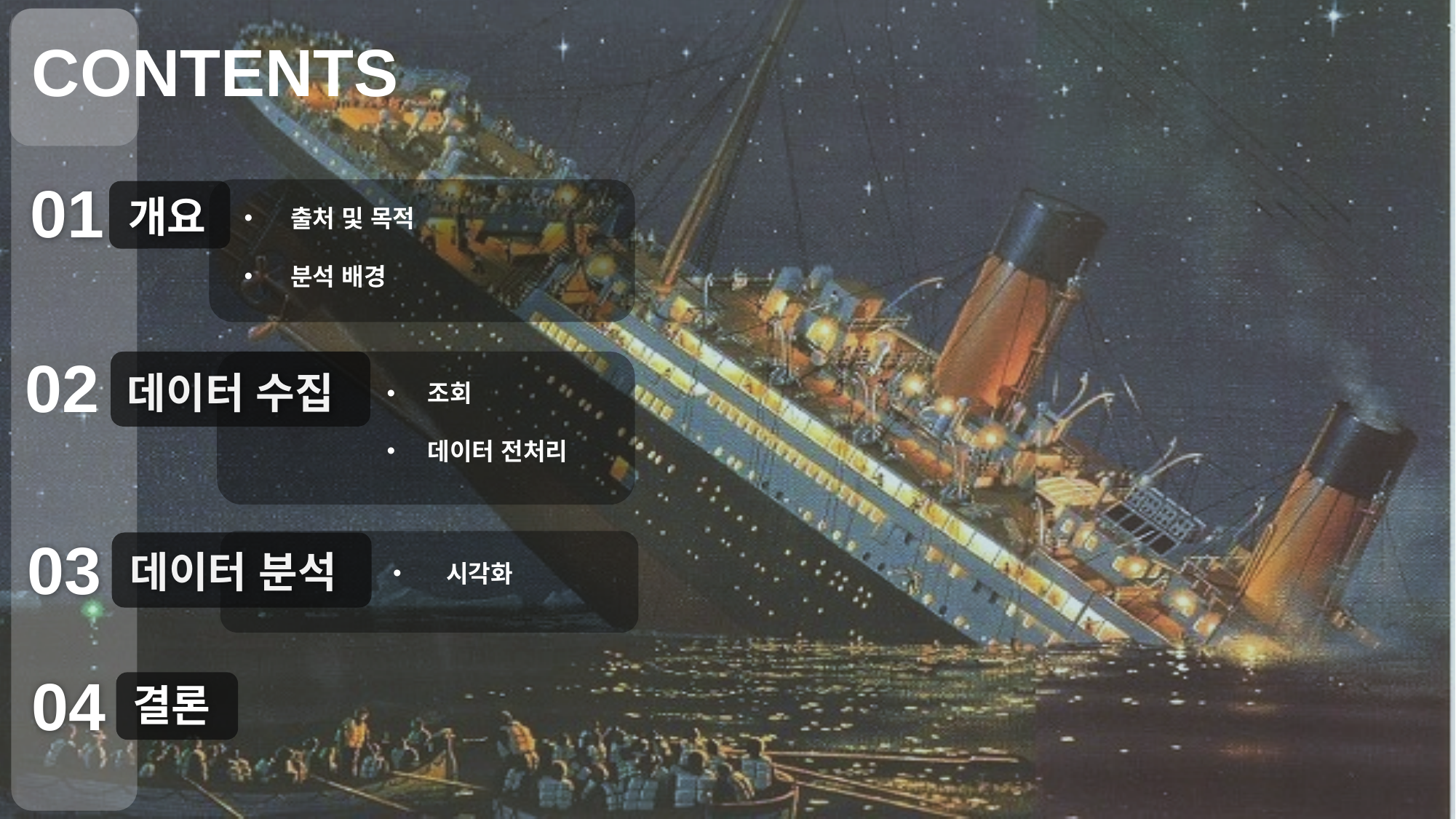

CONTENTS

01
개요

 출처 및 목적

 분석 배경

02
데이터 수집

조회

데이터 전처리

03
데이터 분석

 시각화

결론
04